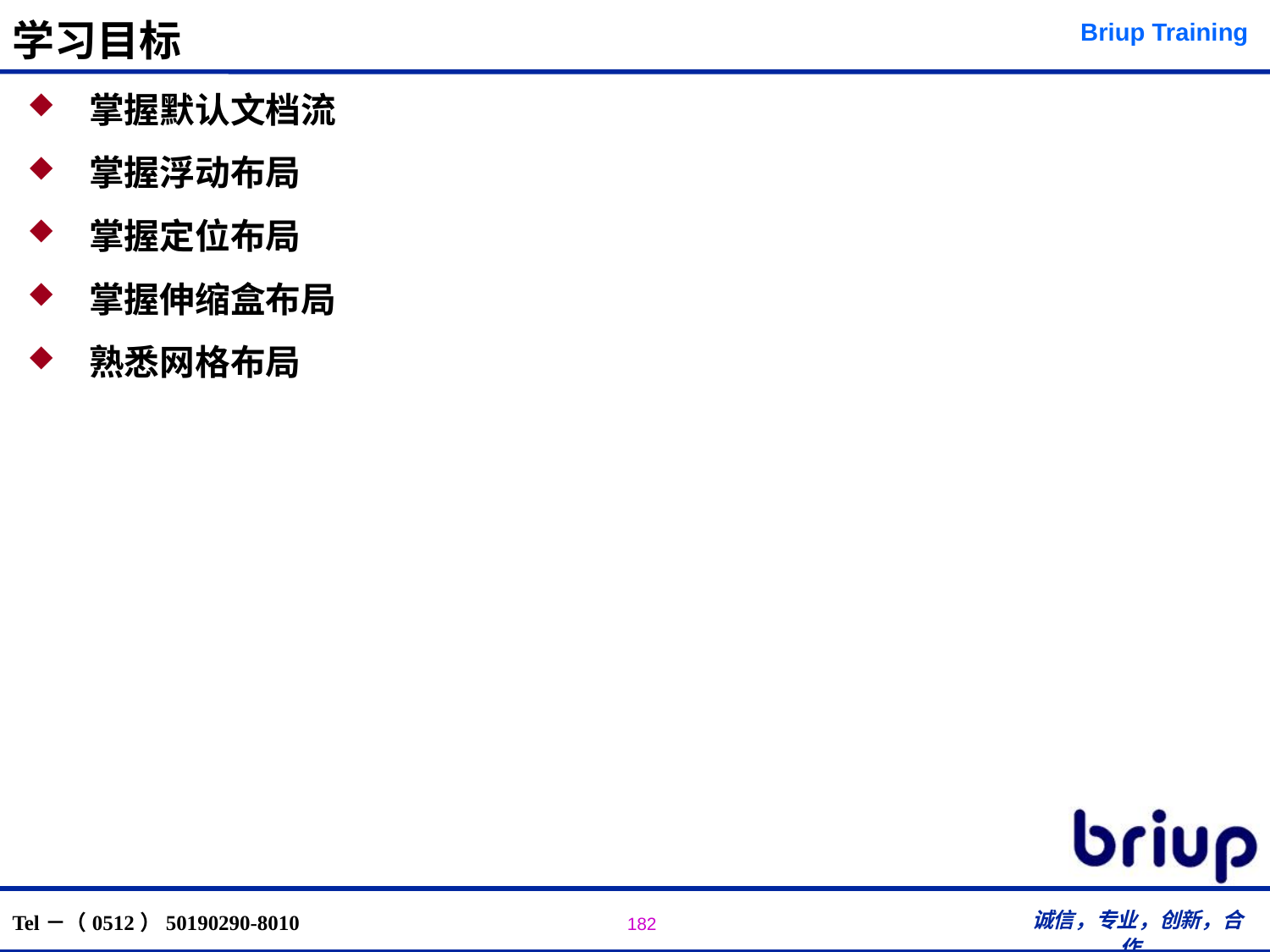

# 学习目标
 掌握默认文档流
 掌握浮动布局
 掌握定位布局
 掌握伸缩盒布局
 熟悉网格布局